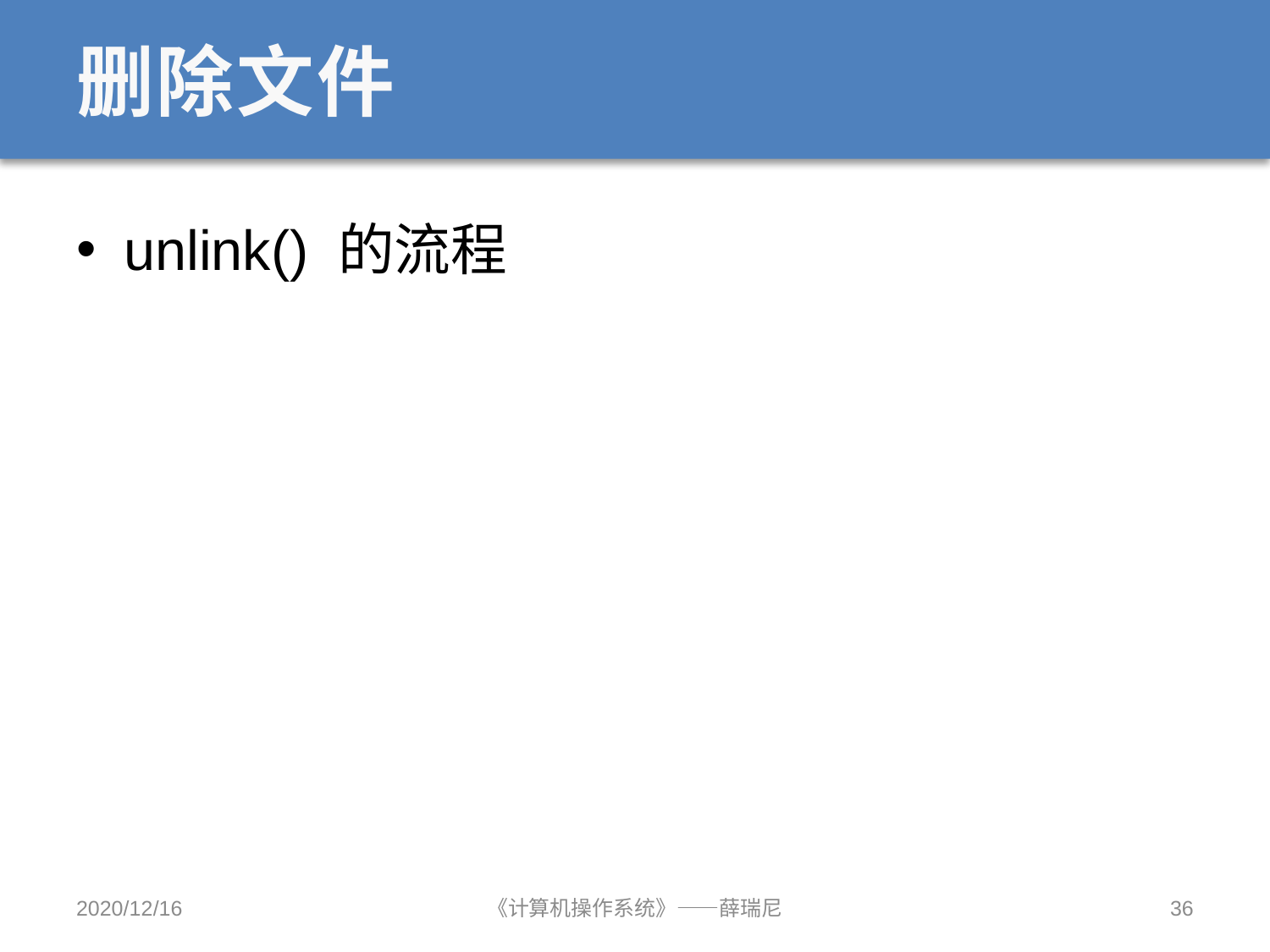

# 删除文件
unlink() 的流程
2020/12/16
《计算机操作系统》——薛瑞尼
36